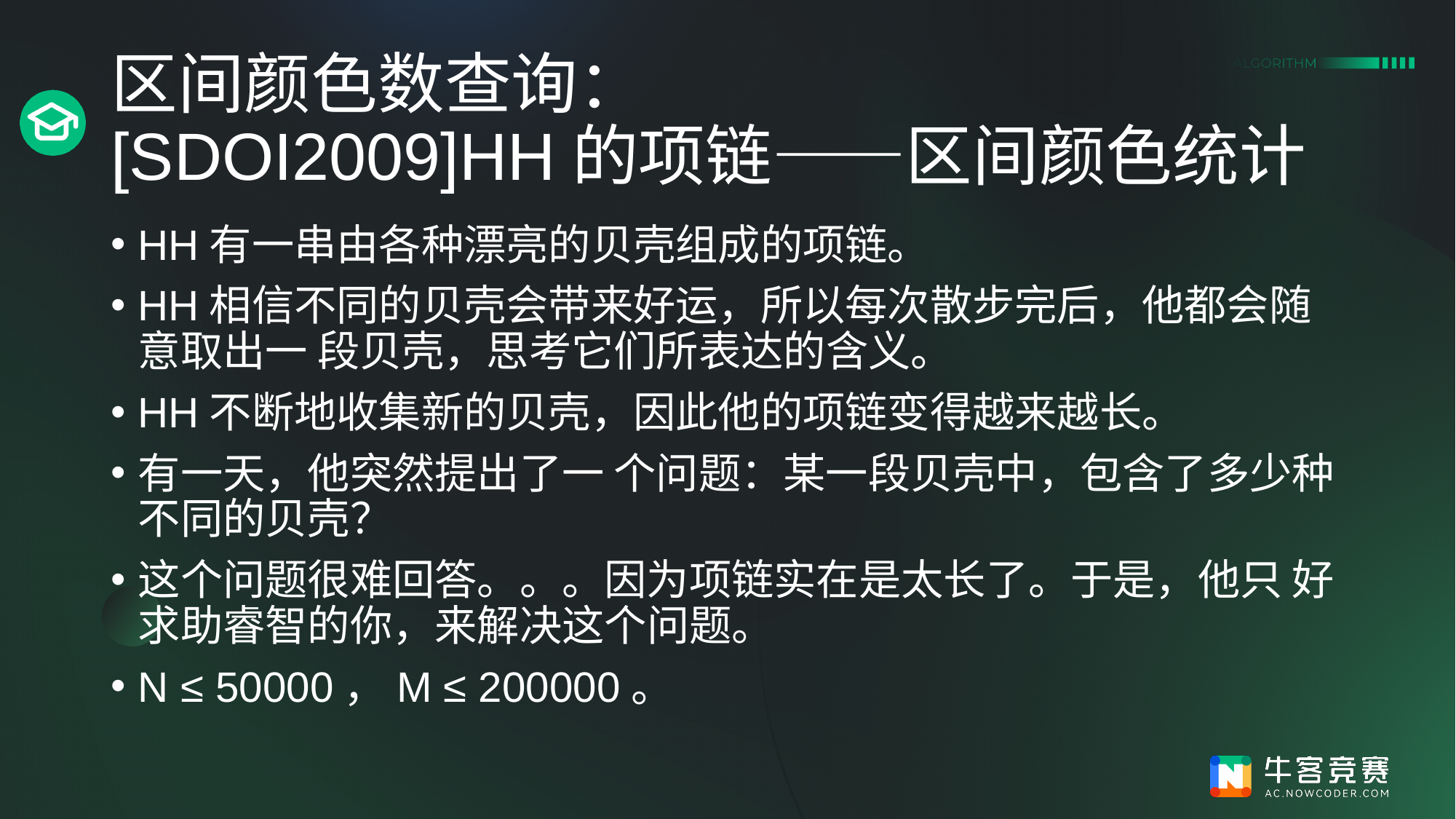

# 区间颜色数查询： [SDOI2009]HH的项链——区间颜色统计
HH有一串由各种漂亮的贝壳组成的项链。
HH相信不同的贝壳会带来好运，所以每次散步完后，他都会随意取出一 段贝壳，思考它们所表达的含义。
HH不断地收集新的贝壳，因此他的项链变得越来越长。
有一天，他突然提出了一 个问题：某一段贝壳中，包含了多少种不同的贝壳？
这个问题很难回答。。。因为项链实在是太长了。于是，他只 好求助睿智的你，来解决这个问题。
N ≤ 50000，M ≤ 200000。